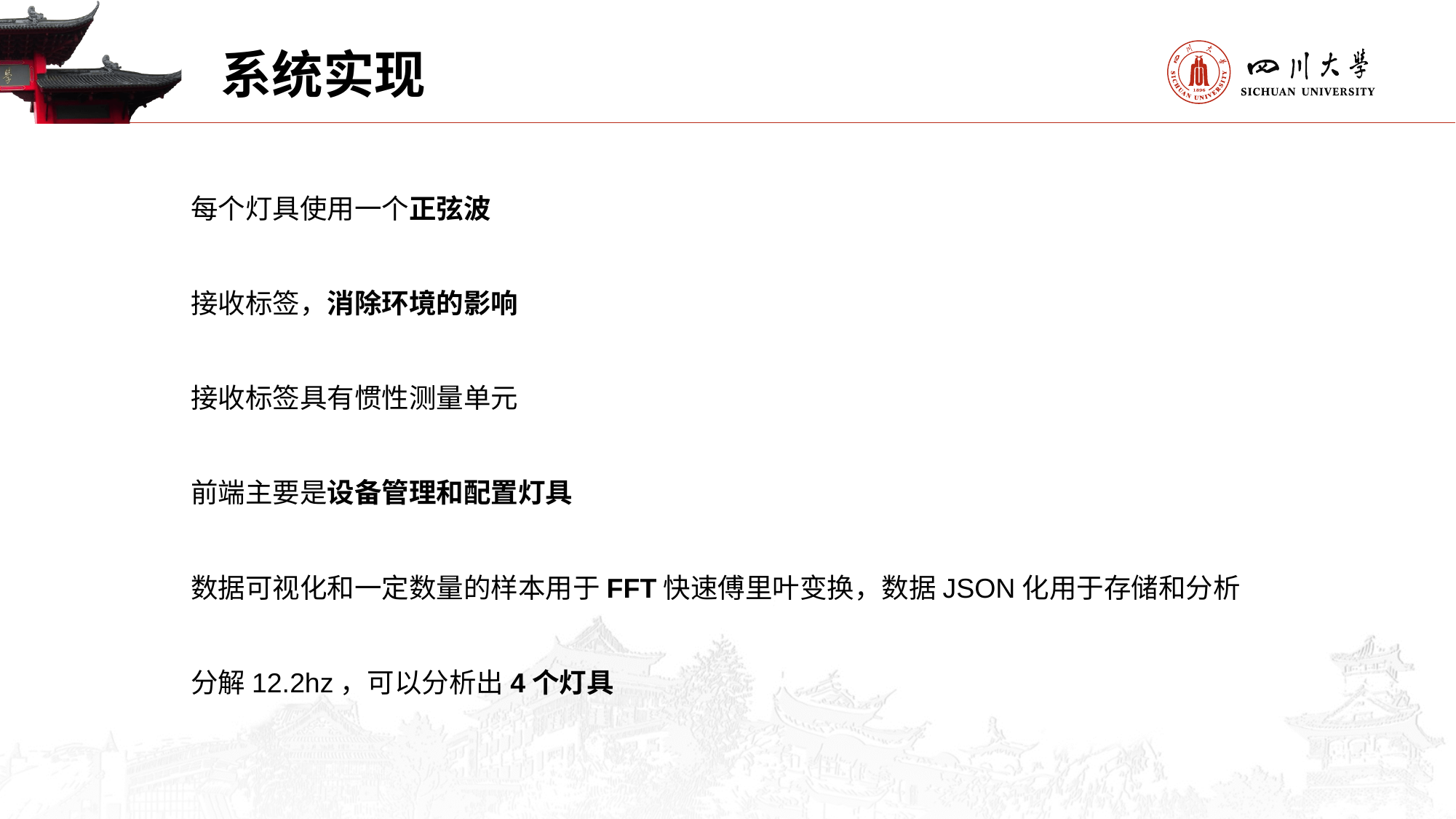

# 系统实现
每个灯具使用一个正弦波
接收标签，消除环境的影响
接收标签具有惯性测量单元
前端主要是设备管理和配置灯具
数据可视化和一定数量的样本用于FFT快速傅里叶变换，数据JSON化用于存储和分析
分解12.2hz，可以分析出4个灯具